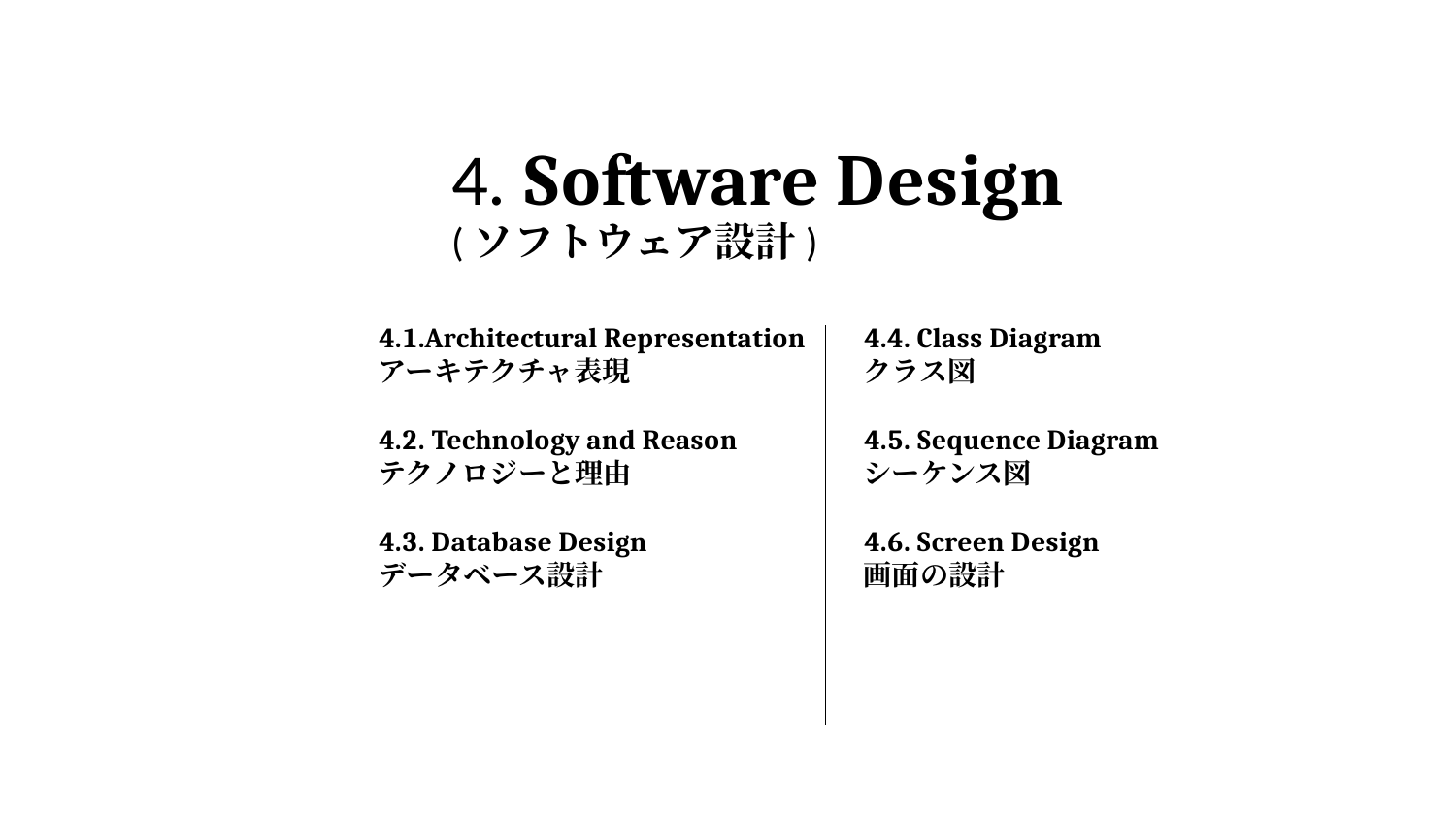

# 4. Software Design (ソフトウェア設計)
4.1.Architectural Representation
アーキテクチャ表現

4.2. Technology and Reason
テクノロジーと理由

4.3. Database Design
データベース設計

4.4. Class Diagram
クラス図

4.5. Sequence Diagram
シーケンス図

4.6. Screen Design
画面の設計